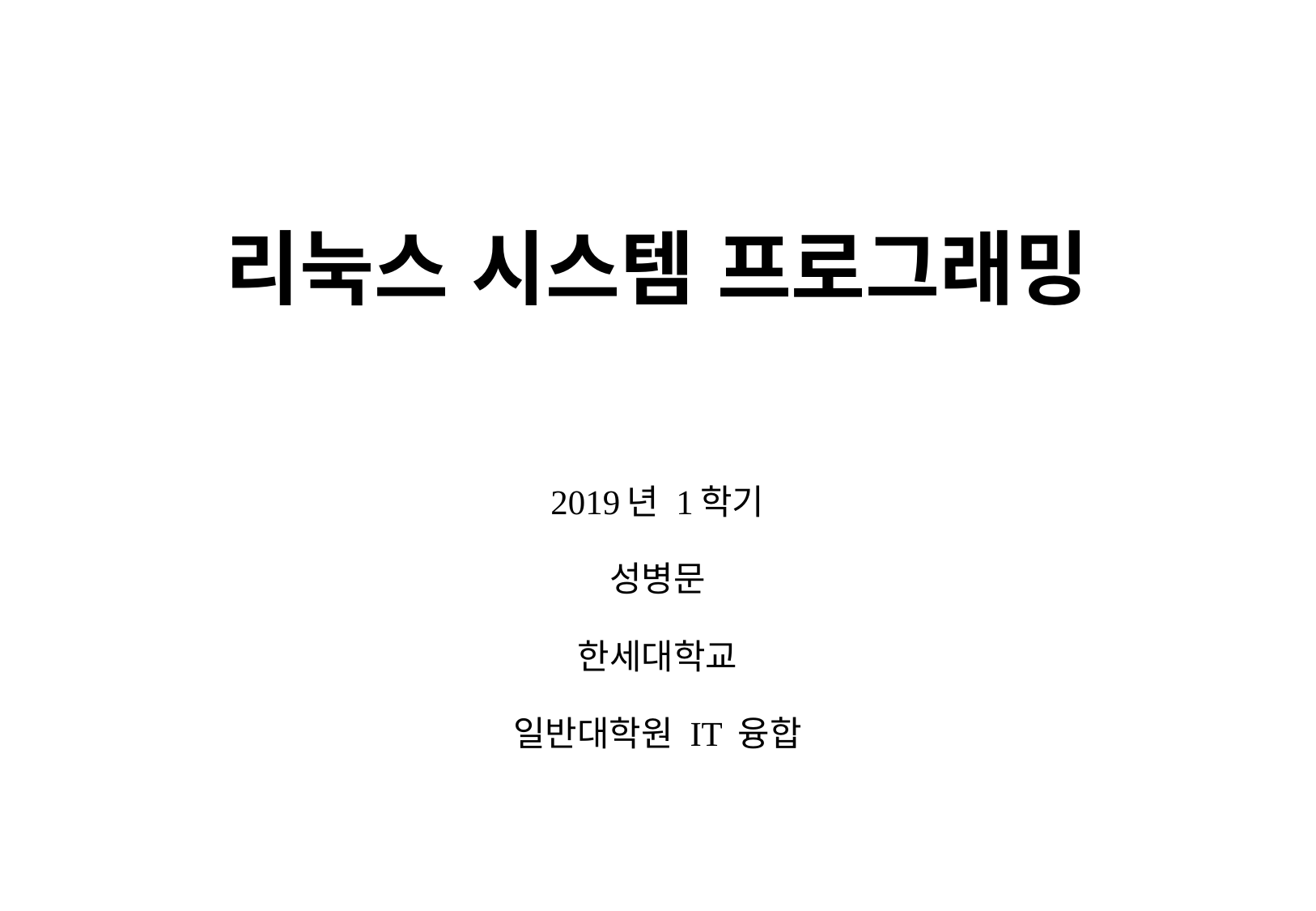

# 리눅스 시스템 프로그래밍
2019년 1학기
성병문
한세대학교
일반대학원 IT 융합